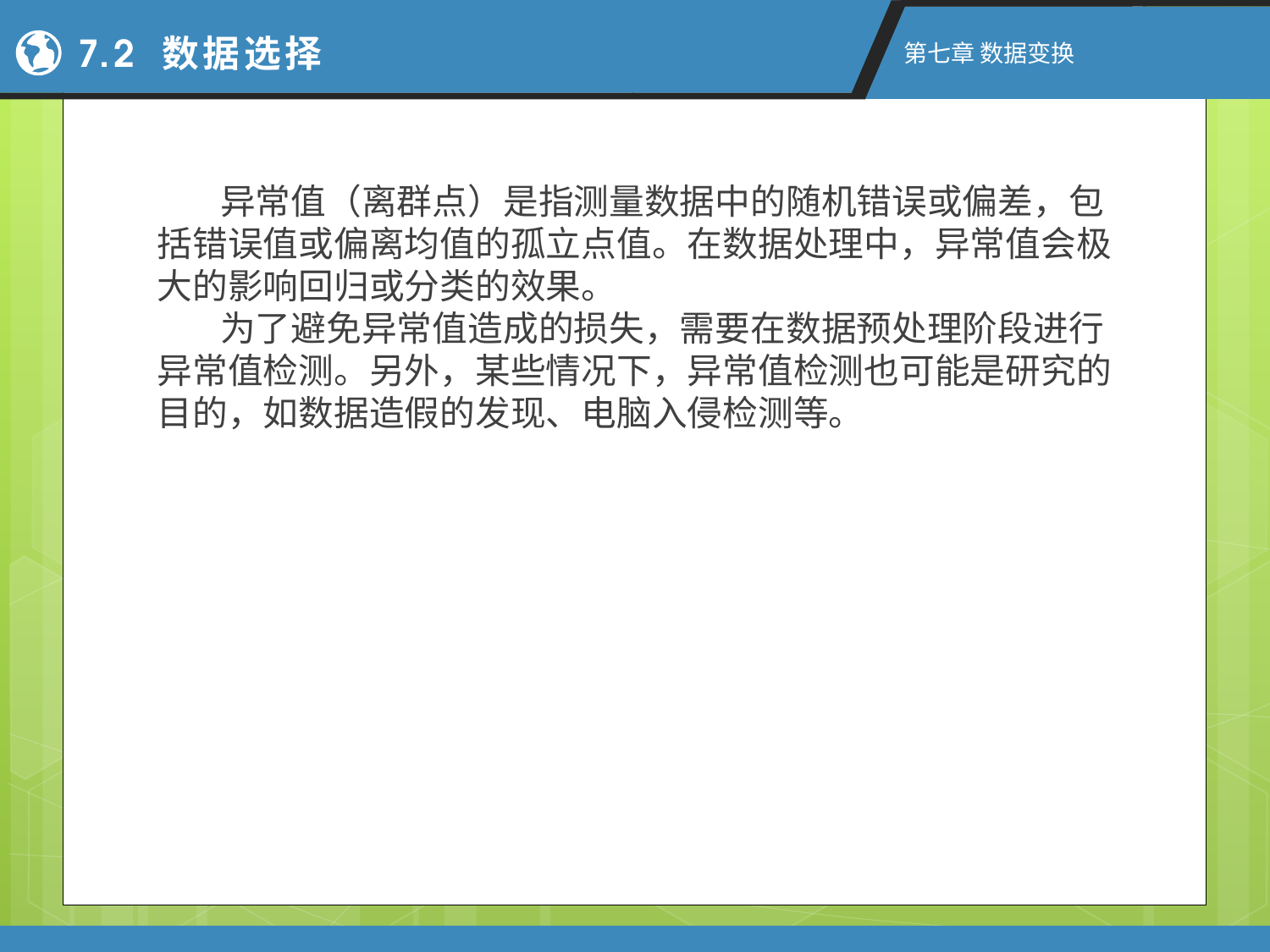

7.2 数据选择

第七章 数据变换
       异常值（离群点）是指测量数据中的随机错误或偏差，包括错误值或偏离均值的孤立点值。在数据处理中，异常值会极大的影响回归或分类的效果。
       为了避免异常值造成的损失，需要在数据预处理阶段进行异常值检测。另外，某些情况下，异常值检测也可能是研究的目的，如数据造假的发现、电脑入侵检测等。